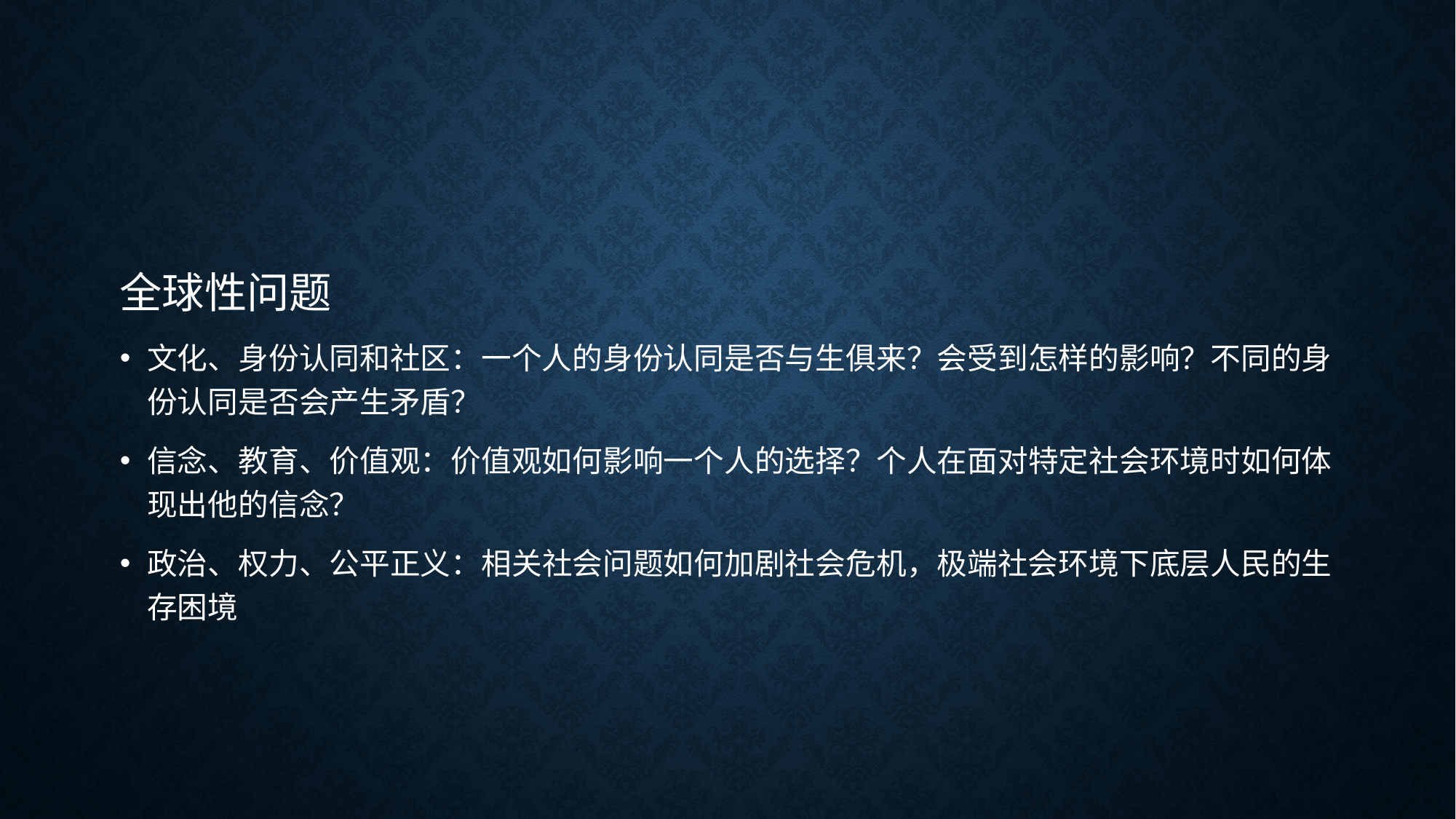

#
全球性问题
文化、身份认同和社区：一个人的身份认同是否与生俱来？会受到怎样的影响？不同的身份认同是否会产生矛盾？
信念、教育、价值观：价值观如何影响一个人的选择？个人在面对特定社会环境时如何体现出他的信念？
政治、权力、公平正义：相关社会问题如何加剧社会危机，极端社会环境下底层人民的生存困境